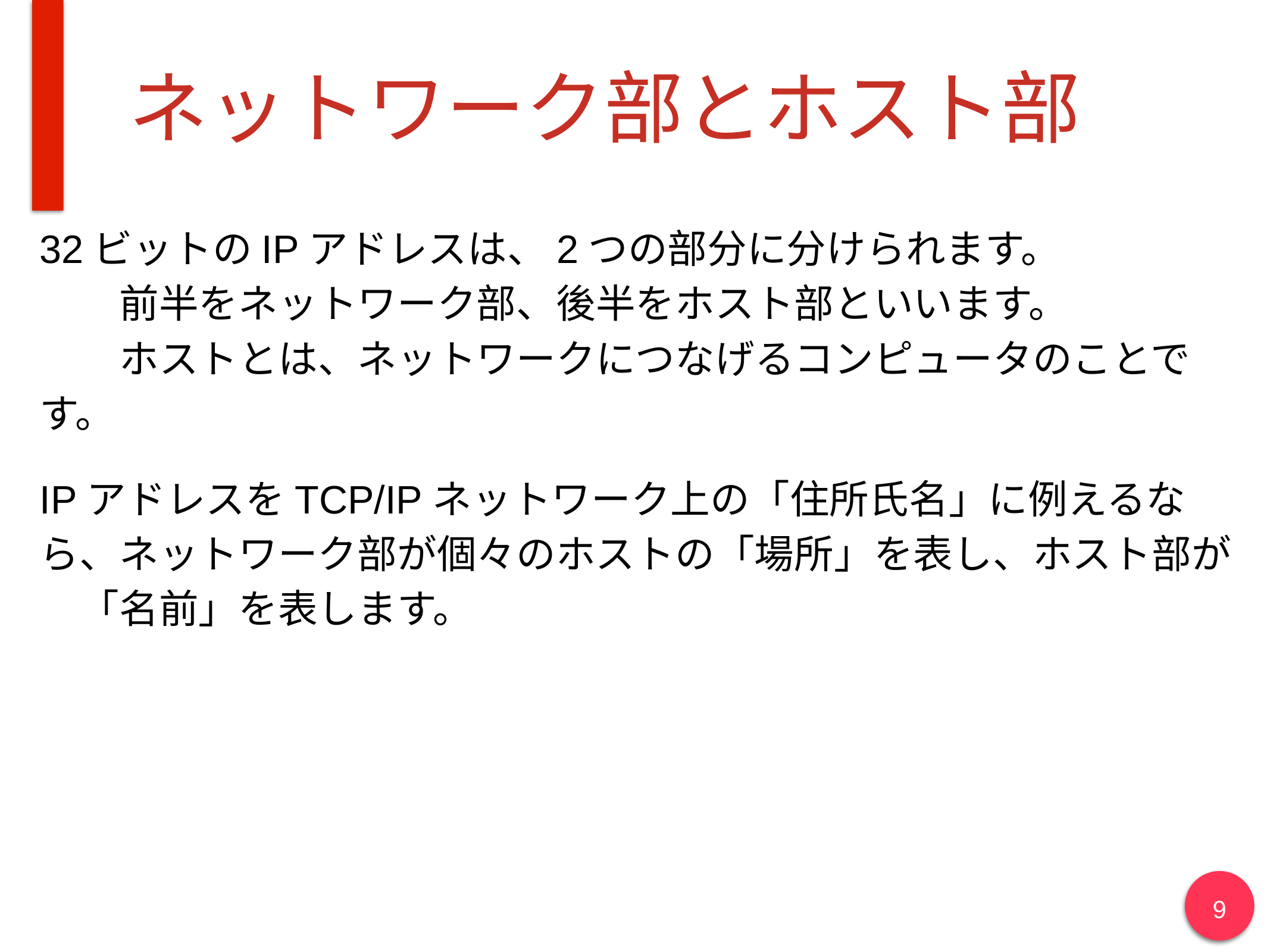

# ネットワーク部とホスト部
32ビットのIPアドレスは、2つの部分に分けられます。　　　　　　前半をネットワーク部、後半をホスト部といいます。　　　　　　ホストとは、ネットワークにつなげるコンピュータのことです。
IPアドレスをTCP/IPネットワーク上の「住所氏名」に例えるなら、ネットワーク部が個々のホストの「場所」を表し、ホスト部が　「名前」を表します。
9